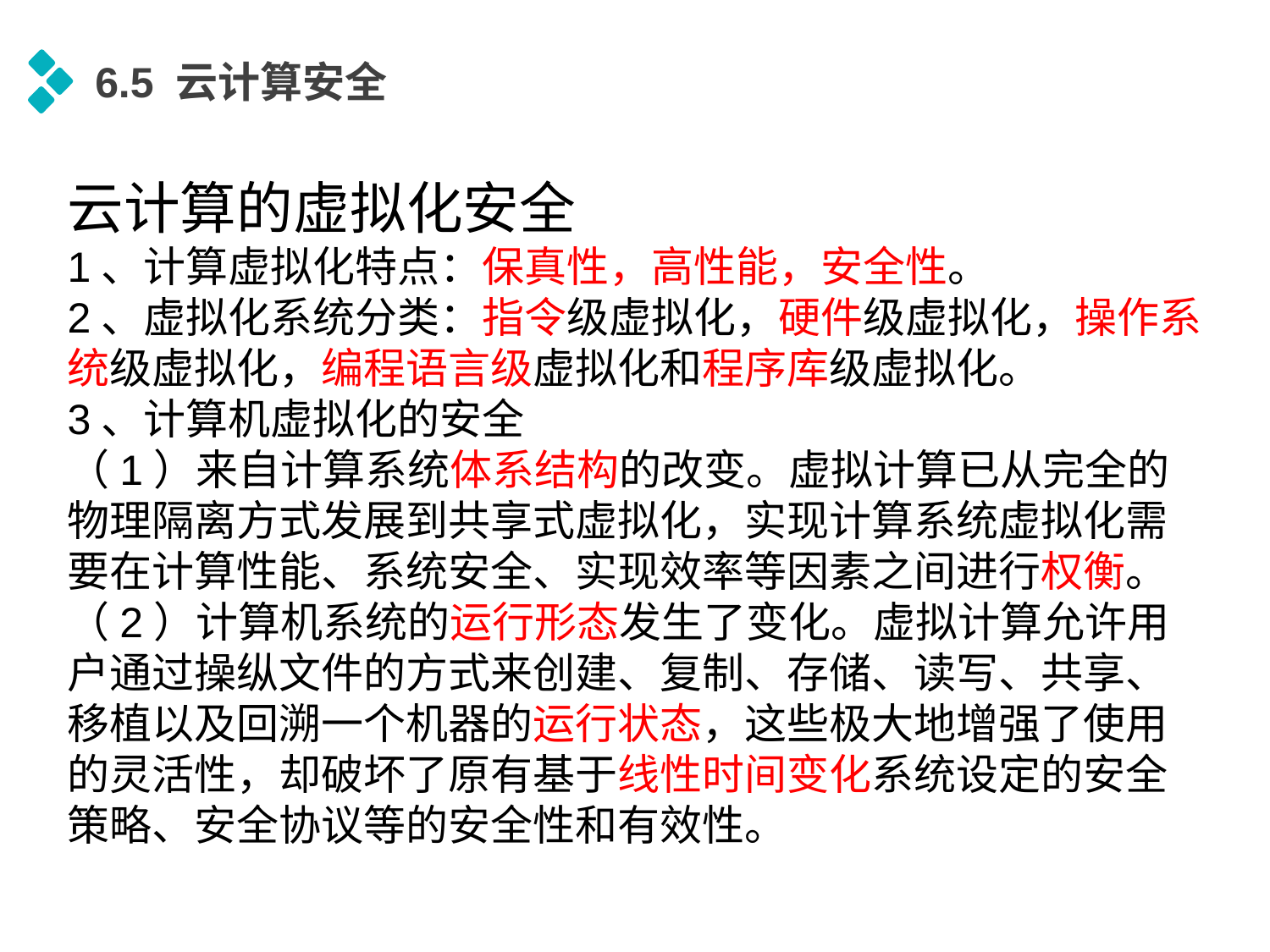

6.5 云计算安全

云计算的虚拟化安全
1、计算虚拟化特点：保真性，高性能，安全性。
2、虚拟化系统分类：指令级虚拟化，硬件级虚拟化，操作系统级虚拟化，编程语言级虚拟化和程序库级虚拟化。
3、计算机虚拟化的安全
（1）来自计算系统体系结构的改变。虚拟计算已从完全的物理隔离方式发展到共享式虚拟化，实现计算系统虚拟化需要在计算性能、系统安全、实现效率等因素之间进行权衡。
（2）计算机系统的运行形态发生了变化。虚拟计算允许用户通过操纵文件的方式来创建、复制、存储、读写、共享、移植以及回溯一个机器的运行状态，这些极大地增强了使用的灵活性，却破坏了原有基于线性时间变化系统设定的安全策略、安全协议等的安全性和有效性。